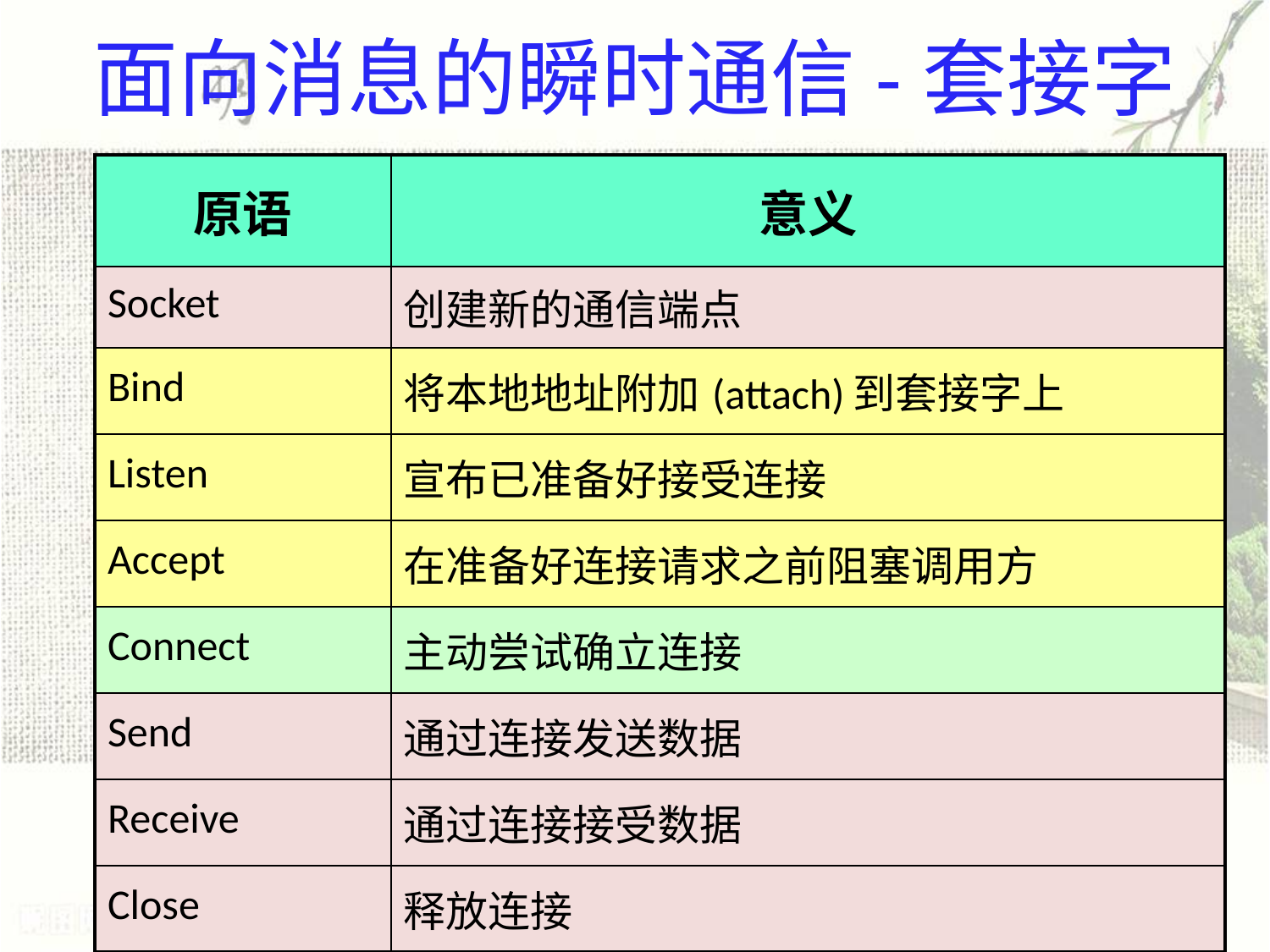

# 面向消息的瞬时通信-套接字
| 原语 | 意义 |
| --- | --- |
| Socket | 创建新的通信端点 |
| Bind | 将本地地址附加(attach)到套接字上 |
| Listen | 宣布已准备好接受连接 |
| Accept | 在准备好连接请求之前阻塞调用方 |
| Connect | 主动尝试确立连接 |
| Send | 通过连接发送数据 |
| Receive | 通过连接接受数据 |
| Close | 释放连接 |